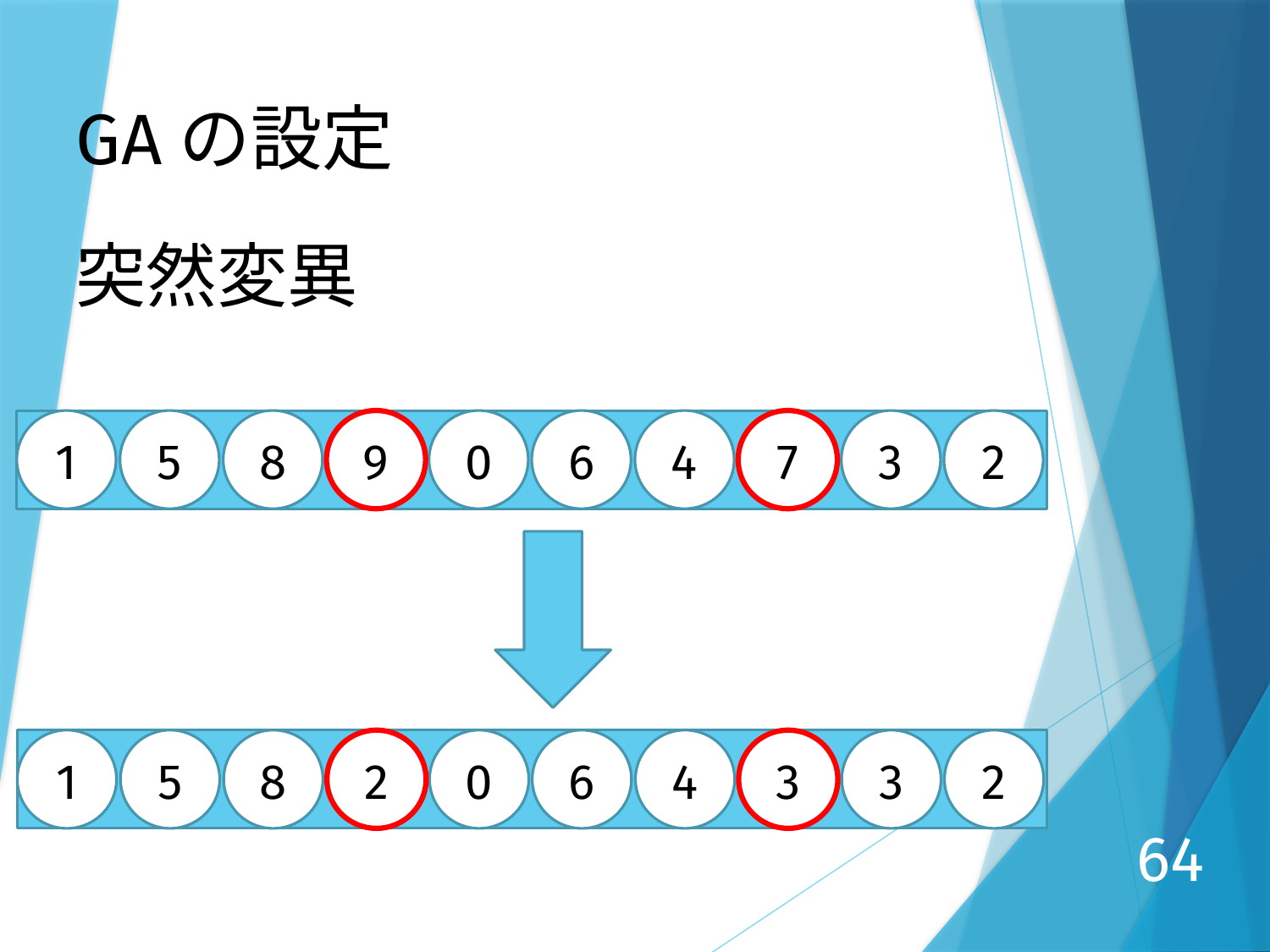

GAの設定
突然変異
1

5
8
9
0
6
4
7
3
2

1

5
8
2
0
6
4
3
3
2
64